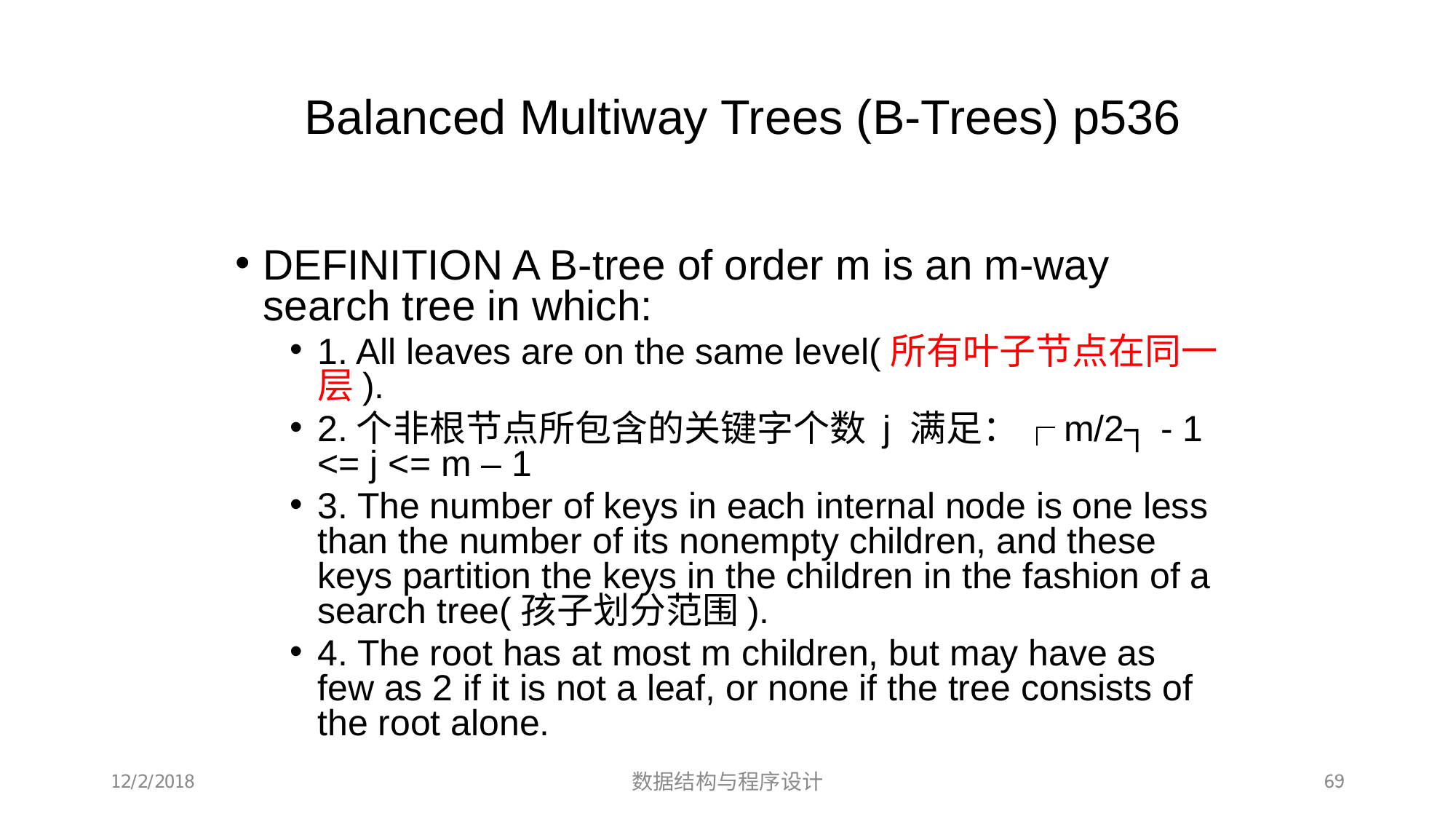

# Balanced Multiway Trees (B-Trees) p536
DEFINITION A B-tree of order m is an m-way search tree in which:
1. All leaves are on the same level(所有叶子节点在同一层).
2.个非根节点所包含的关键字个数 j 满足：┌m/2┐ - 1 <= j <= m – 1
3. The number of keys in each internal node is one less than the number of its nonempty children, and these keys partition the keys in the children in the fashion of a search tree(孩子划分范围).
4. The root has at most m children, but may have as few as 2 if it is not a leaf, or none if the tree consists of the root alone.
12/2/2018
数据结构与程序设计
69